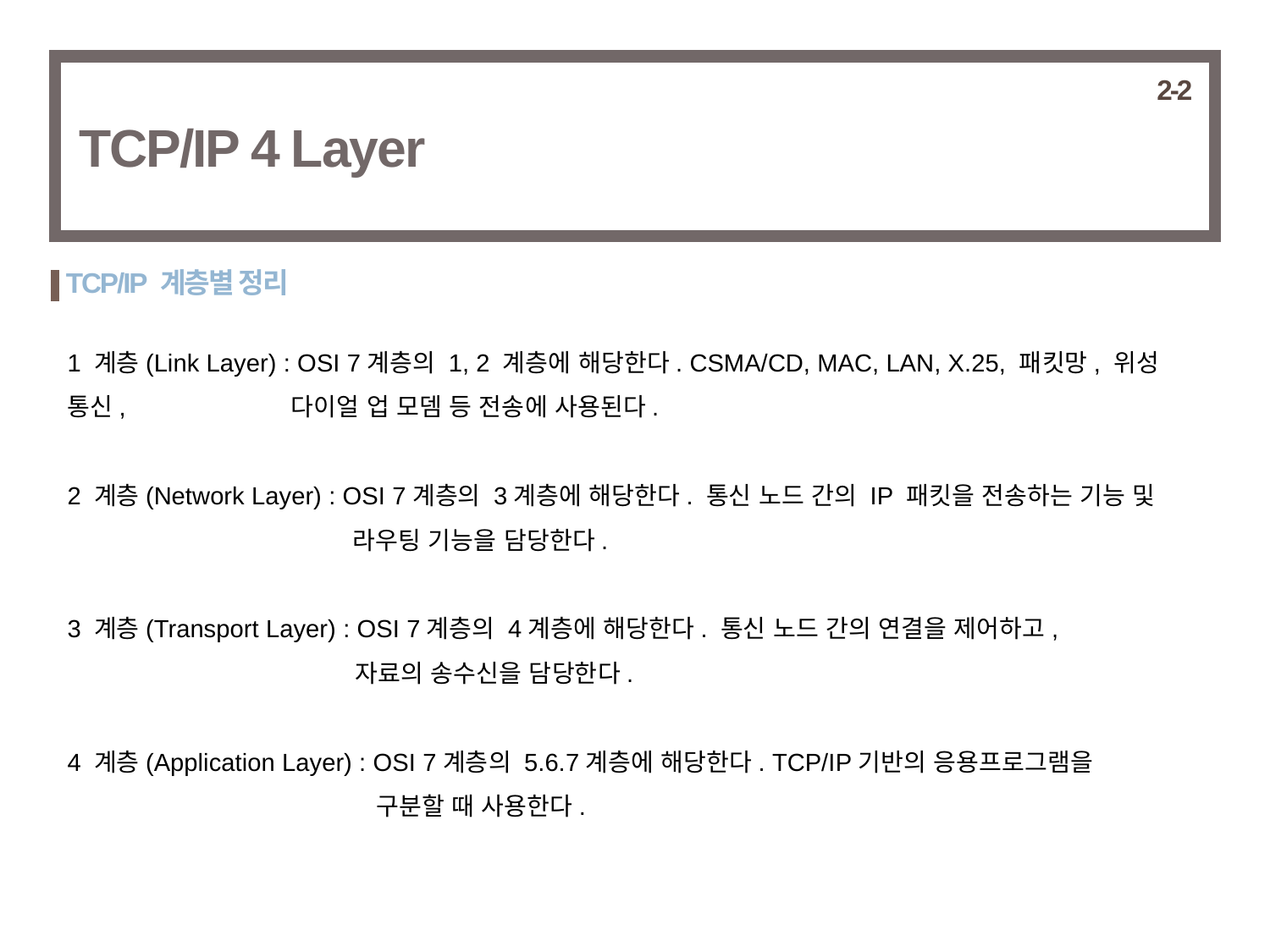

2-2
TCP/IP 4 Layer
TCP/IP 계층별 정리
1 계층(Link Layer) : OSI 7계층의 1, 2 계층에 해당한다. CSMA/CD, MAC, LAN, X.25, 패킷망, 위성 통신, 	             다이얼 업 모뎀 등 전송에 사용된다.

2 계층(Network Layer) : OSI 7계층의 3계층에 해당한다. 통신 노드 간의 IP 패킷을 전송하는 기능 및
                                        라우팅 기능을 담당한다.

3 계층(Transport Layer) : OSI 7계층의 4계층에 해당한다. 통신 노드 간의 연결을 제어하고,
		    자료의 송수신을 담당한다.

4 계층(Application Layer) : OSI 7계층의 5.6.7계층에 해당한다. TCP/IP기반의 응용프로그램을
		       구분할 때 사용한다.